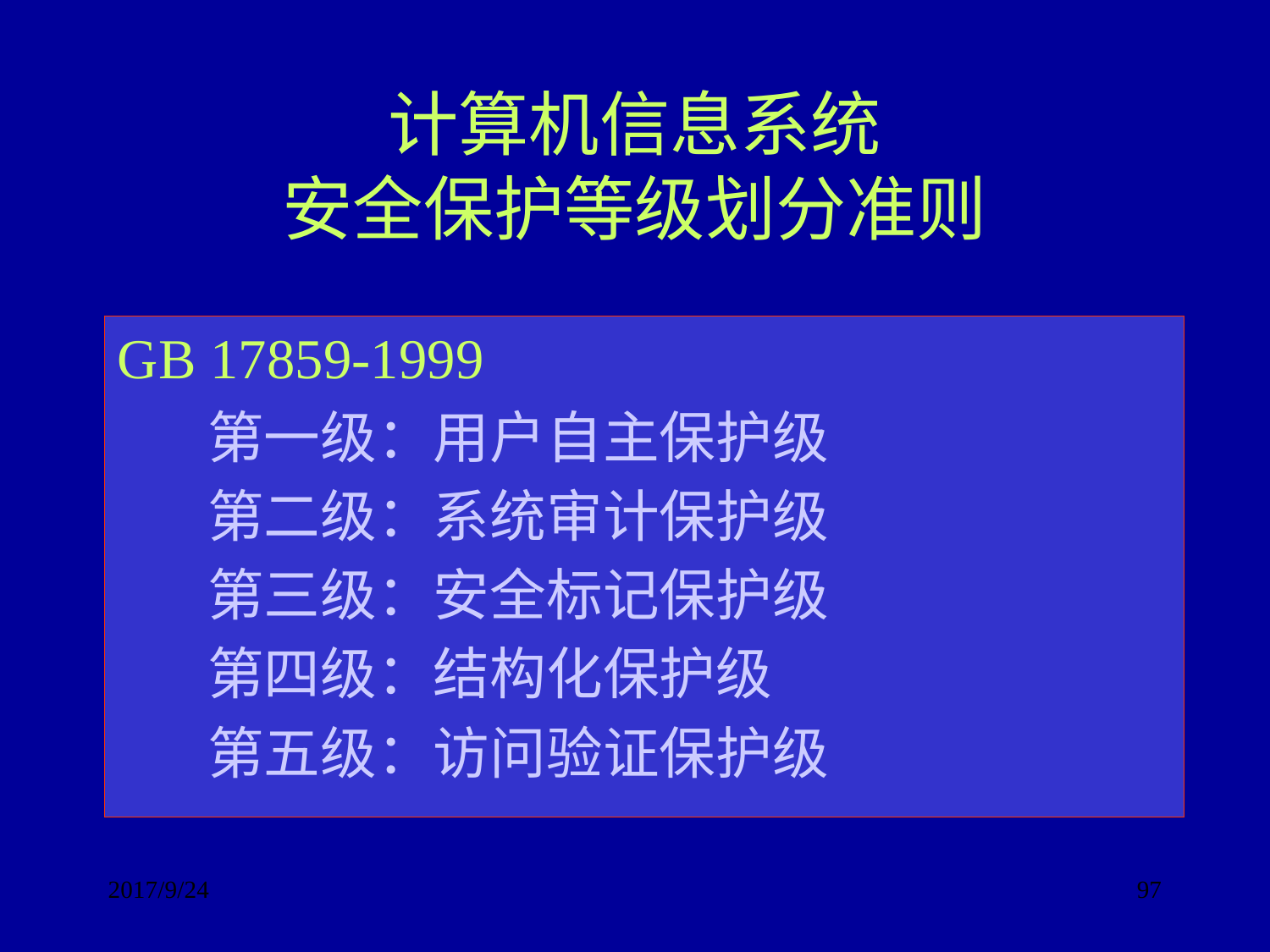

# 计算机信息系统 安全保护等级划分准则
GB 17859-1999
      第一级：用户自主保护级
      第二级：系统审计保护级
      第三级：安全标记保护级
      第四级：结构化保护级
      第五级：访问验证保护级
2017/9/24
97